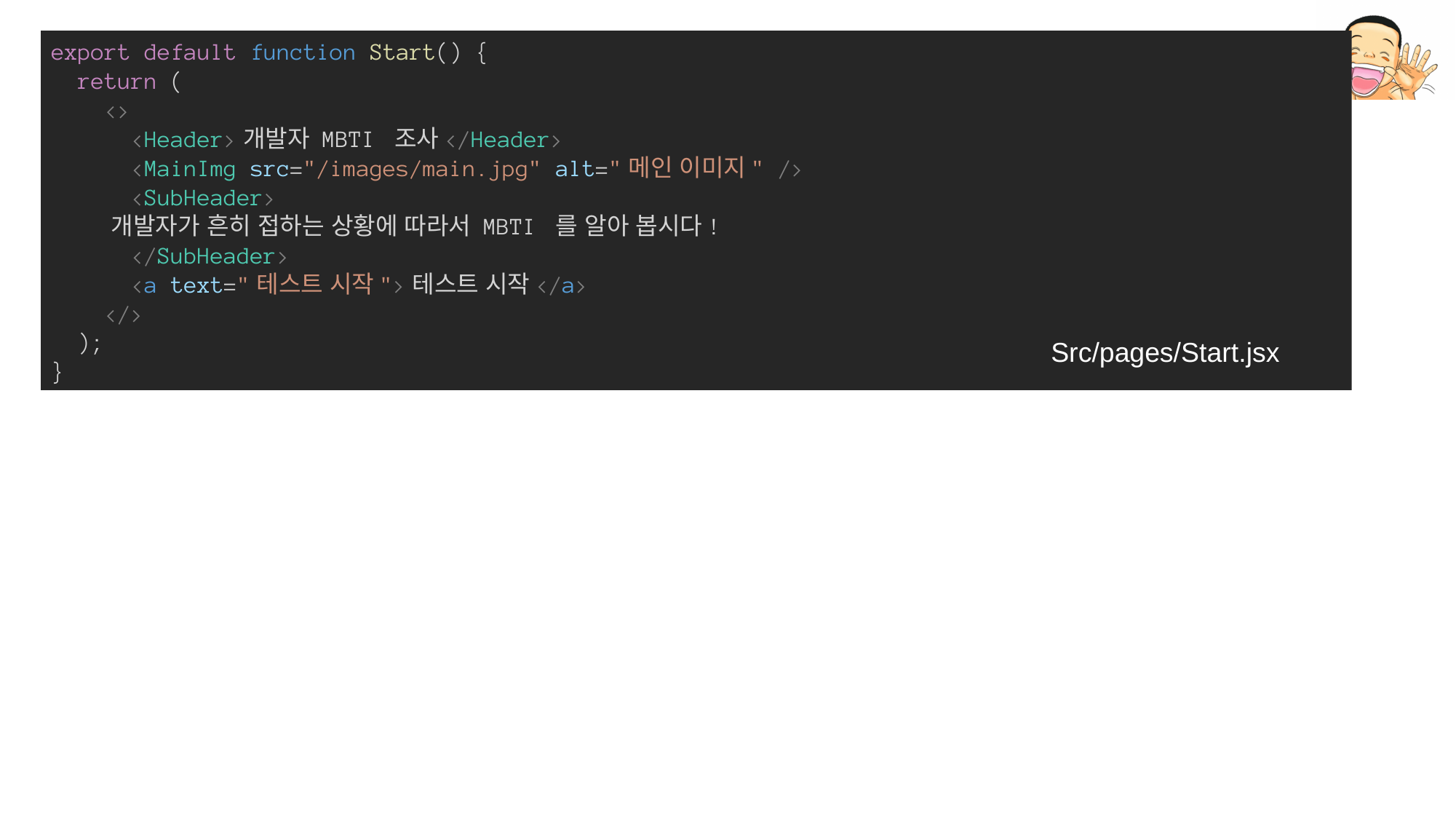

export default function Start() {
  return (
    <>
      <Header>개발자 MBTI 조사</Header>
      <MainImg src="/images/main.jpg" alt="메인 이미지" />
      <SubHeader>
        개발자가 흔히 접하는 상황에 따라서 MBTI 를 알아 봅시다!
      </SubHeader>
      <a text="테스트 시작">테스트 시작</a>
    </>
  );
}
Src/pages/Start.jsx